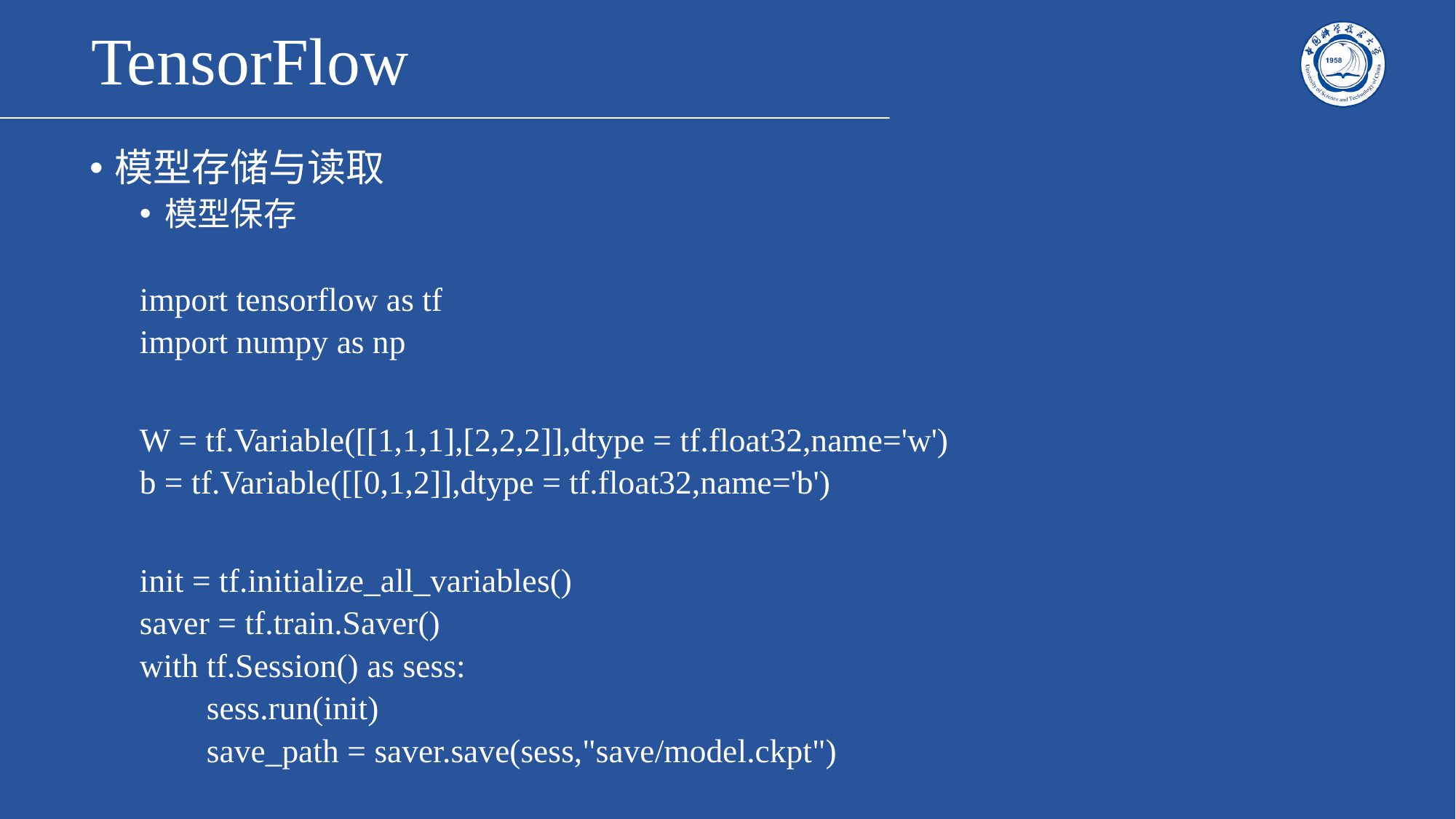

# TensorFlow
43
模型存储与读取
模型保存

import tensorflow as tf
import numpy as np

W = tf.Variable([[1,1,1],[2,2,2]],dtype = tf.float32,name='w')
b = tf.Variable([[0,1,2]],dtype = tf.float32,name='b')

init = tf.initialize_all_variables()
saver = tf.train.Saver()
with tf.Session() as sess:
        sess.run(init)
        save_path = saver.save(sess,"save/model.ckpt")